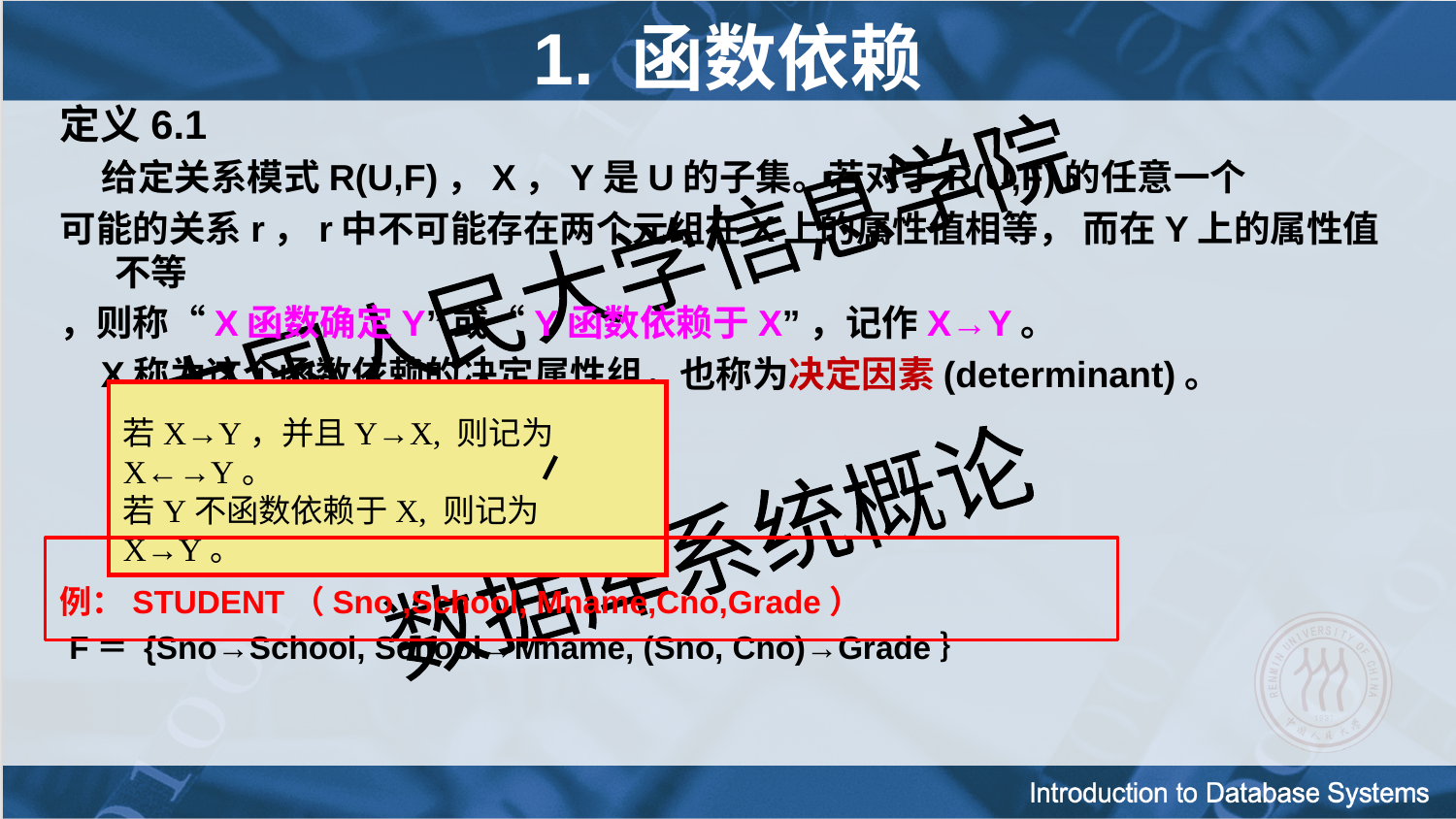

1. 函数依赖
定义6.1
    给定关系模式R(U,F)，X，Y是U的子集。若对于R(U,F)的任意一个
可能的关系r，r中不可能存在两个元组在X上的属性值相等， 而在Y上的属性值不等
，则称“X函数确定Y”或“Y函数依赖于X”，记作X→Y。
    X称为这个函数依赖的决定属性组，也称为决定因素(determinant)。

例：STUDENT（Sno ,School, Mname,Cno,Grade）
 F＝ {Sno→School, School→Mname, (Sno, Cno)→Grade｝

若X→Y，并且Y→X, 则记为X←→Y。
若Y不函数依赖于X, 则记为X→Y。